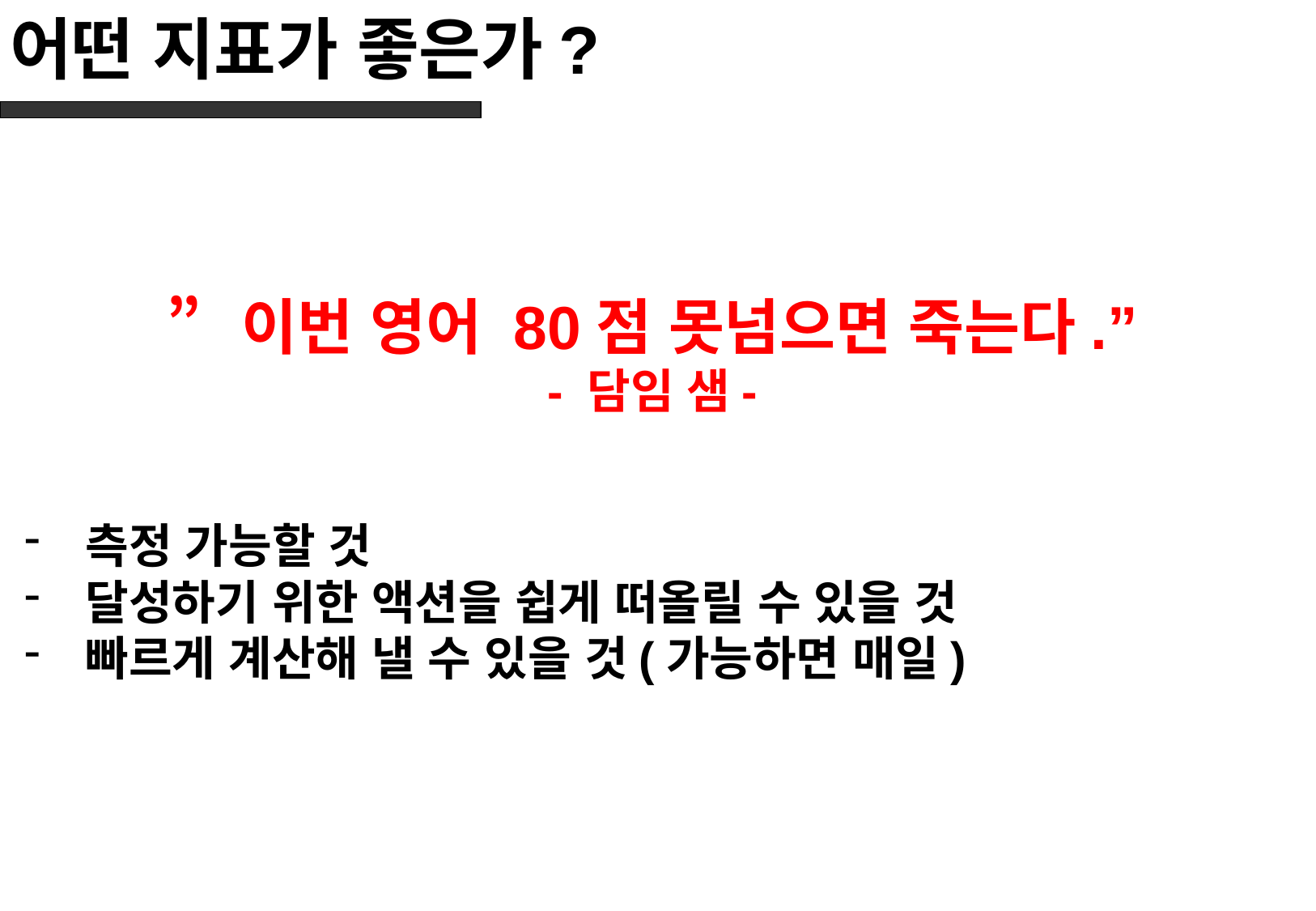

# 어떤 지표가 좋은가?
”이번 영어 80점 못넘으면 죽는다.”
- 담임 샘-
측정 가능할 것
달성하기 위한 액션을 쉽게 떠올릴 수 있을 것
빠르게 계산해 낼 수 있을 것(가능하면 매일)